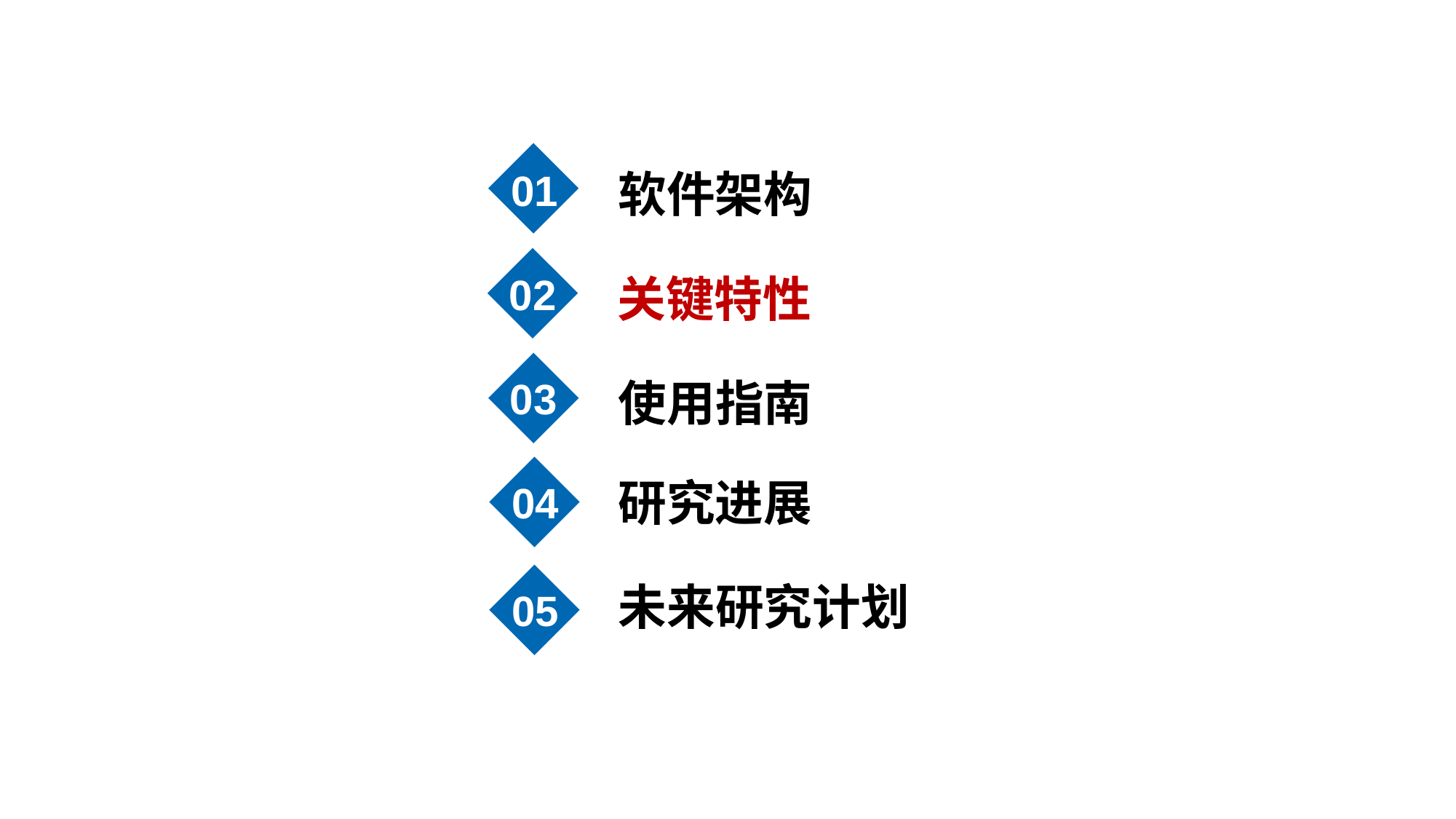

01

02

03
软件架构
关键特性
使用指南

研究进展
04

未来研究计划
05